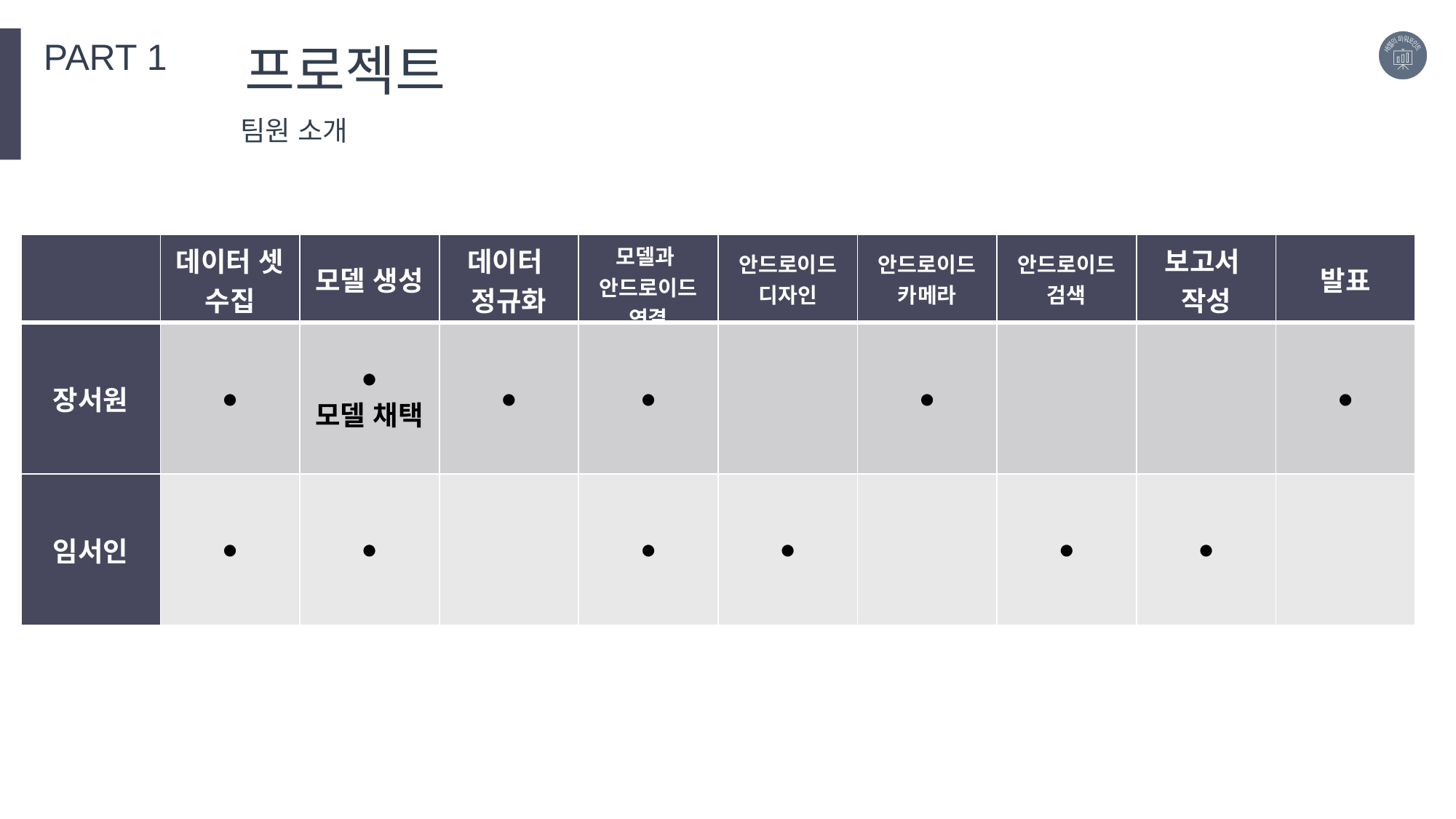

PART 1
프로젝트
팀원 소개
|  | 데이터 셋 수집 | 모델 생성 | 데이터 정규화 | 모델과 안드로이드 연결 | 안드로이드 디자인 | 안드로이드 카메라 | 안드로이드 검색 | 보고서 작성 | 발표 |
| --- | --- | --- | --- | --- | --- | --- | --- | --- | --- |
| 장서원 | ● | ● 모델 채택 | ● | ● |  | ● |  |  | ● |
| 임서인 | ● | ● |  | ● | ● |  | ● | ● |  |